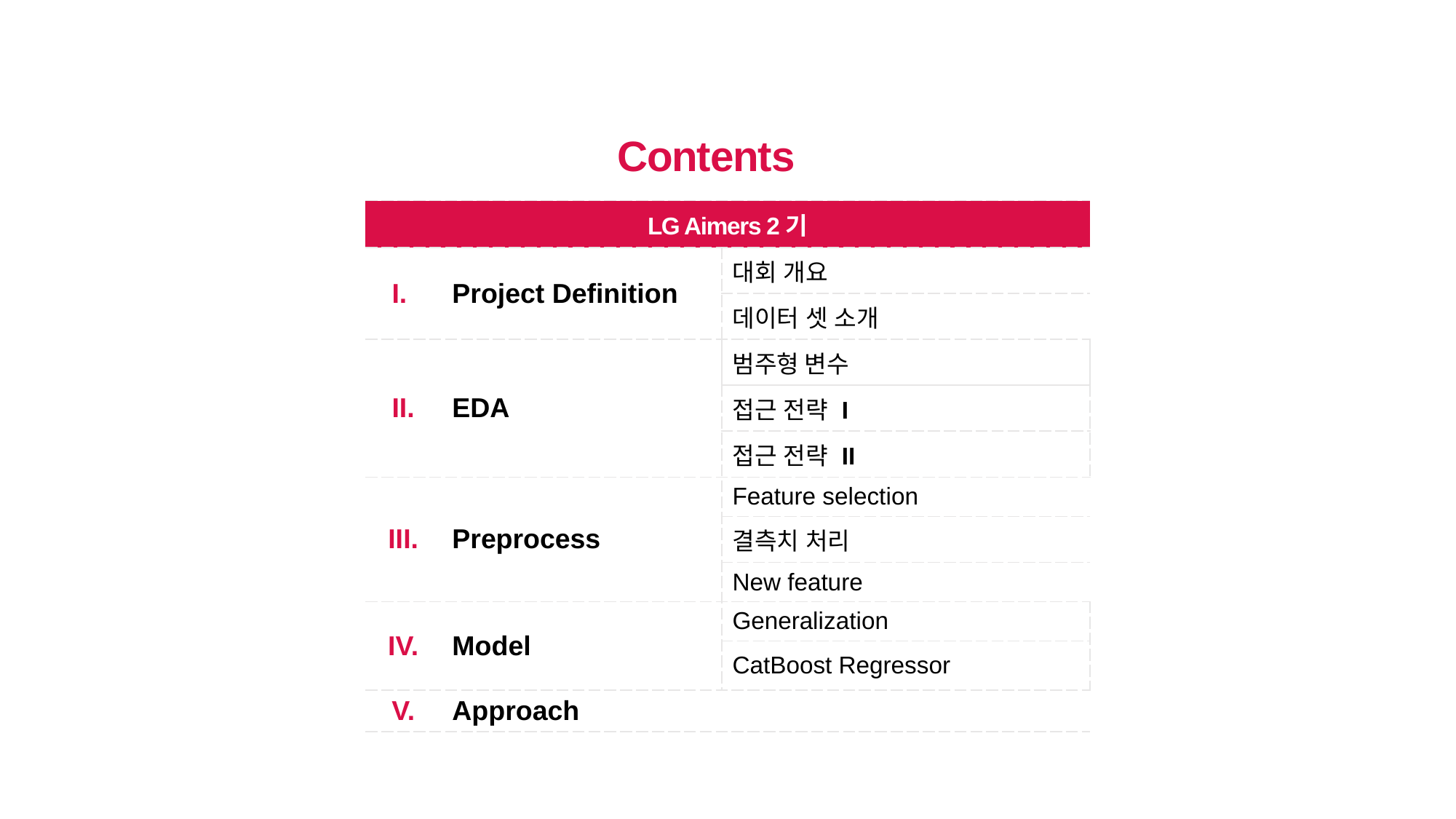

Contents
| LG Aimers 2기 |  |  |
| --- | --- | --- |
| I. | Project Definition | 대회 개요 |
|  |  | 데이터 셋 소개 |
| II. | EDA | 범주형 변수 |
|  |  | 접근 전략 I |
|  |  | 접근 전략 II |
| III. | Preprocess | Feature selection |
|  |  | 결측치 처리 |
|  |  | New feature |
| IV. | Model | Generalization |
|  |  | CatBoost Regressor |
| V. | Approach |  |